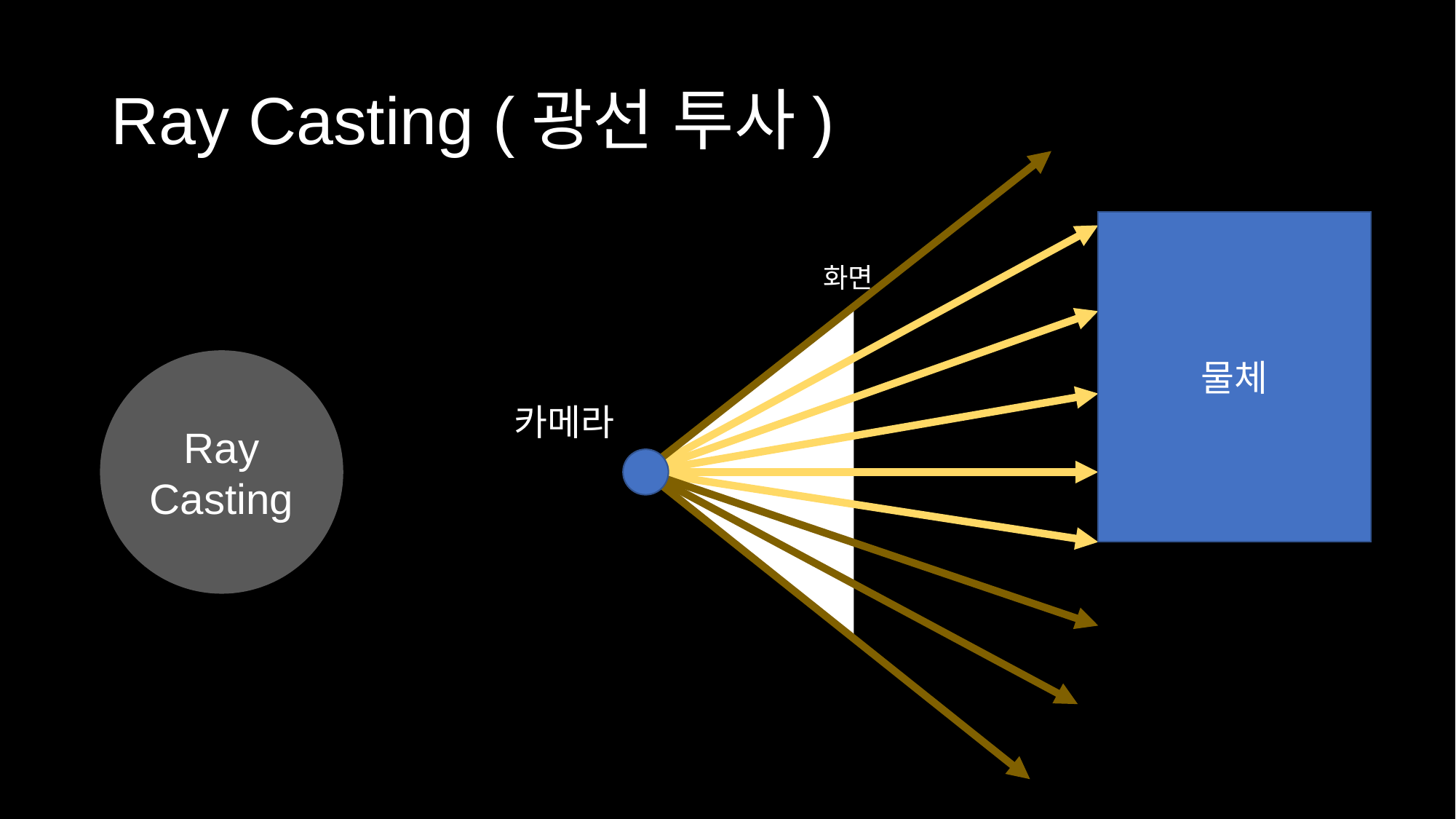

# Ray Casting (광선 투사)
물체
화면
Ray Casting

카메라